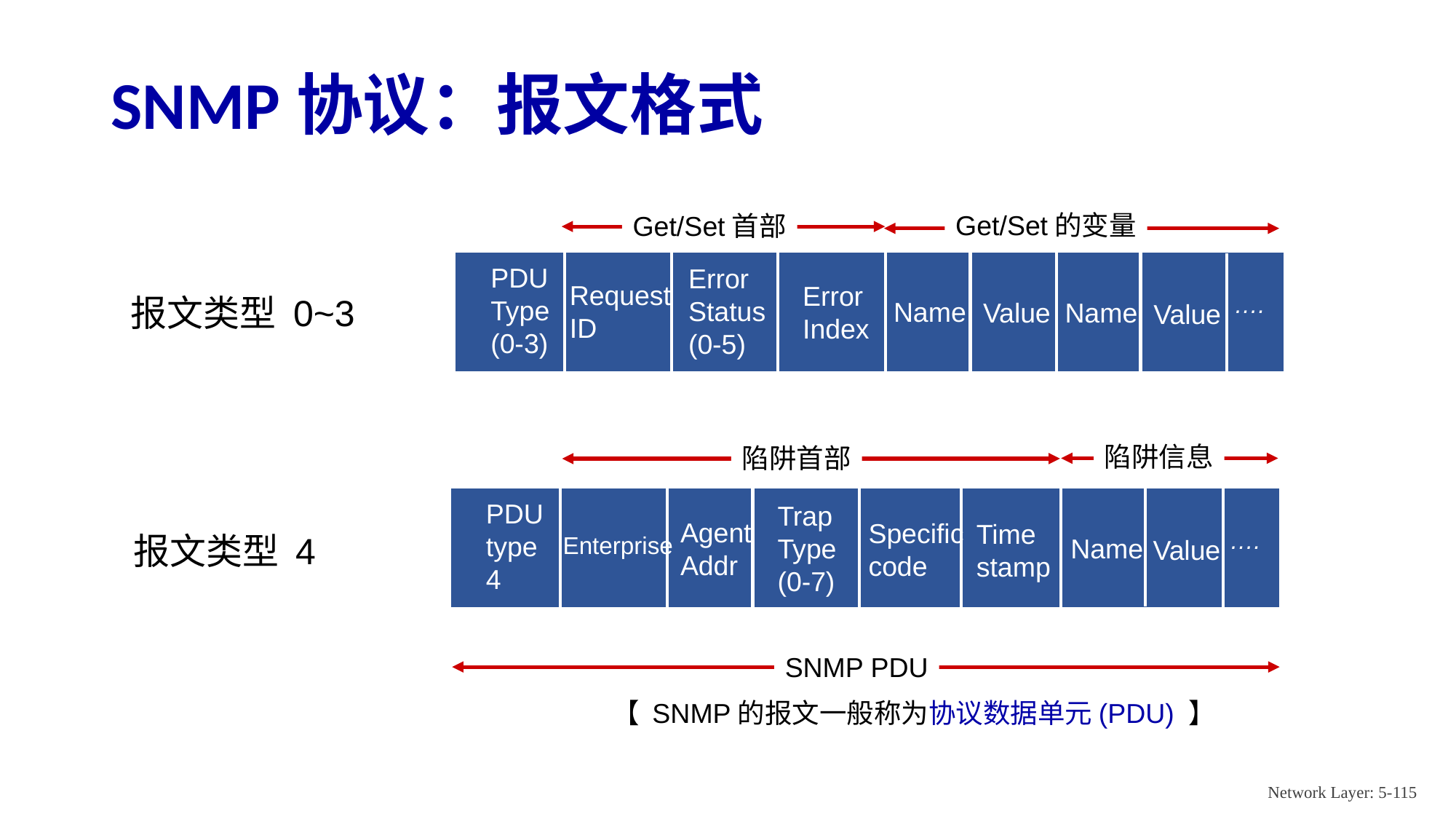

# SNMP协议：报文格式
Get/Set的变量
Get/Set首部

PDU
Type
(0-3)
Error
Status
(0-5)
Request
ID
Error
Index
报文类型 0~3
Name
Value
Name
Value
….
陷阱信息
陷阱首部

PDU
type
4
Trap
Type
(0-7)
Agent
Addr
Specific
code
Time
stamp
报文类型 4
Enterprise
Name
Value
….
SNMP PDU
【 SNMP的报文一般称为协议数据单元(PDU) 】
Network Layer: 5-115